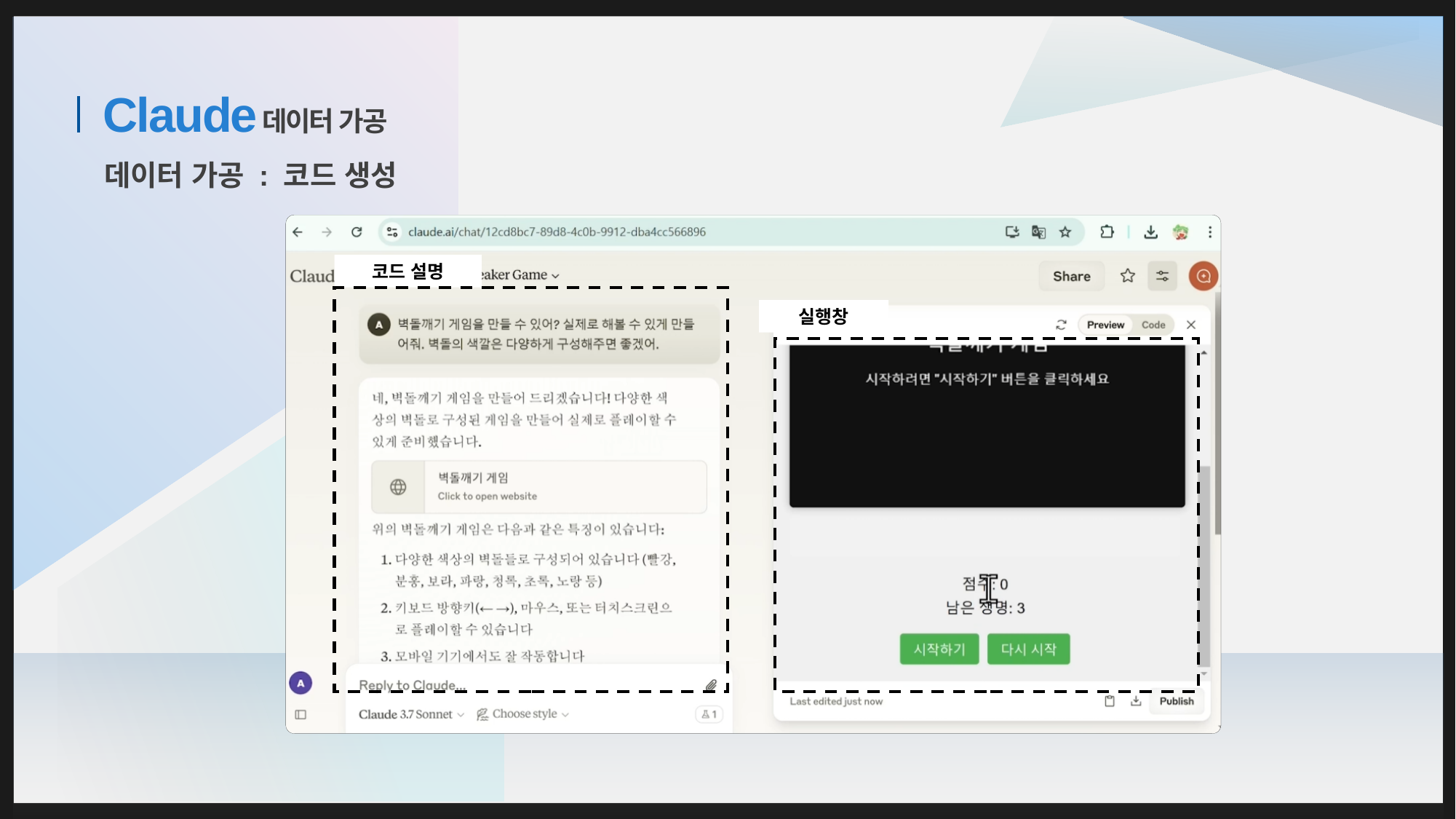

데이터 가공
# Claude
데이터 가공 : 코드 생성

코드 설명

실행창